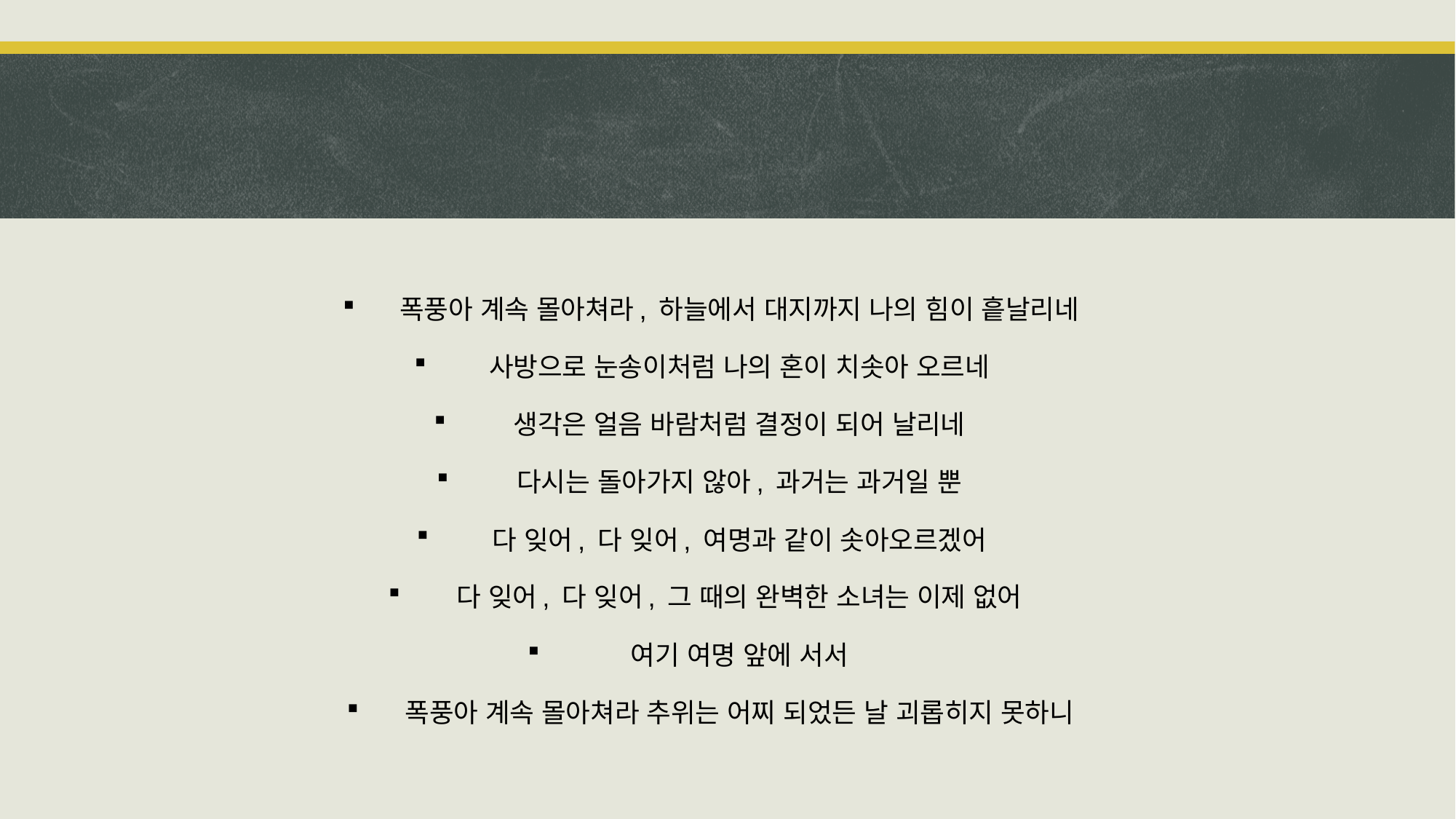

#
폭풍아 계속 몰아쳐라, 하늘에서 대지까지 나의 힘이 흩날리네
사방으로 눈송이처럼 나의 혼이 치솟아 오르네
생각은 얼음 바람처럼 결정이 되어 날리네
다시는 돌아가지 않아, 과거는 과거일 뿐
다 잊어, 다 잊어, 여명과 같이 솟아오르겠어
다 잊어, 다 잊어, 그 때의 완벽한 소녀는 이제 없어
여기 여명 앞에 서서
폭풍아 계속 몰아쳐라 추위는 어찌 되었든 날 괴롭히지 못하니